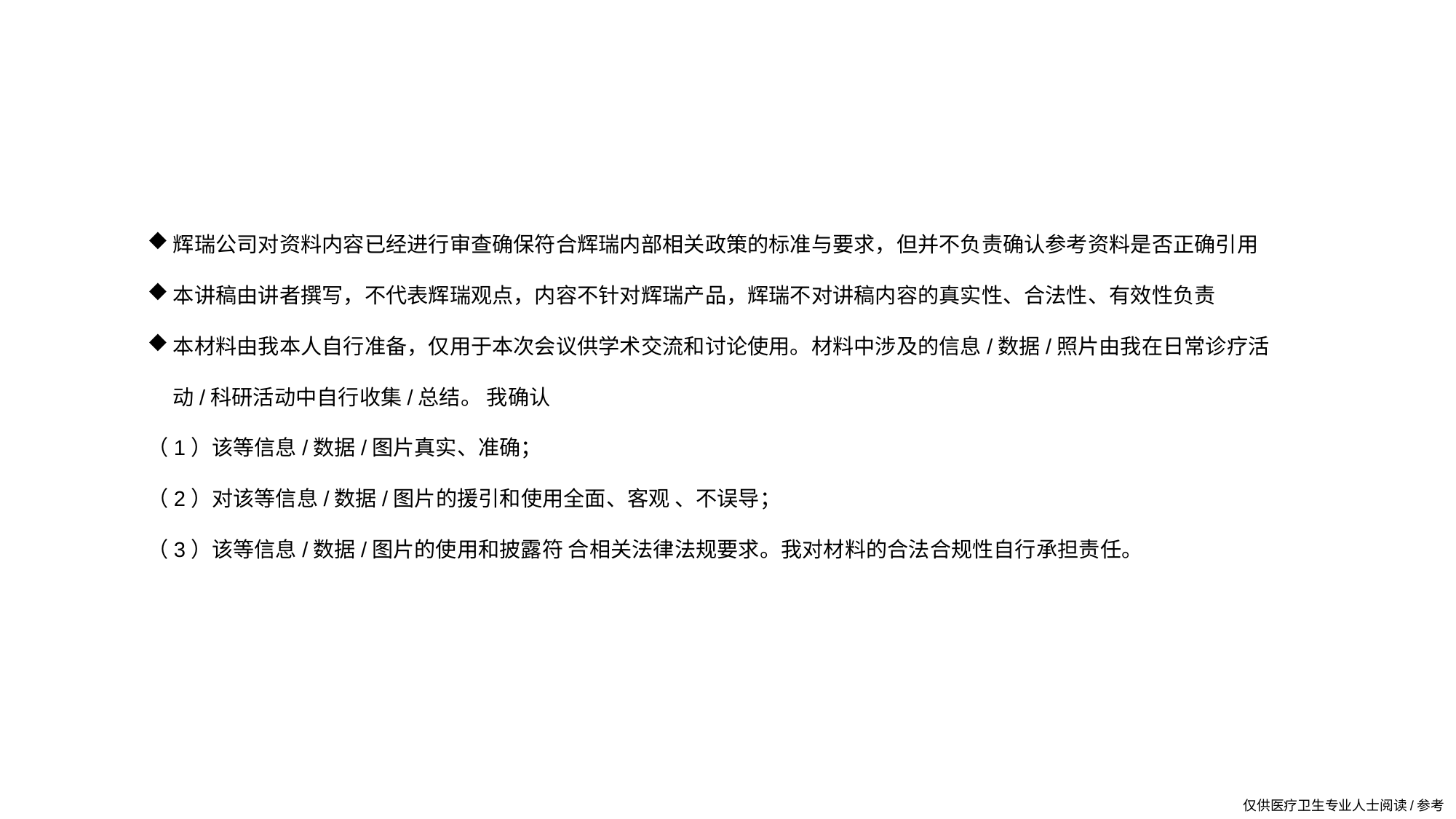

辉瑞公司对资料内容已经进行审查确保符合辉瑞内部相关政策的标准与要求，但并不负责确认参考资料是否正确引用
本讲稿由讲者撰写，不代表辉瑞观点，内容不针对辉瑞产品，辉瑞不对讲稿内容的真实性、合法性、有效性负责
本材料由我本人自行准备，仅用于本次会议供学术交流和讨论使用。材料中涉及的信息/数据/照片由我在日常诊疗活动/科研活动中自行收集/总结。 我确认
（1）该等信息/数据/图片真实、准确；
（2）对该等信息/数据/图片的援引和使用全面、客观 、不误导；
（3）该等信息/数据/图片的使用和披露符 合相关法律法规要求。我对材料的合法合规性自行承担责任。
仅供医疗卫生专业人士阅读/参考